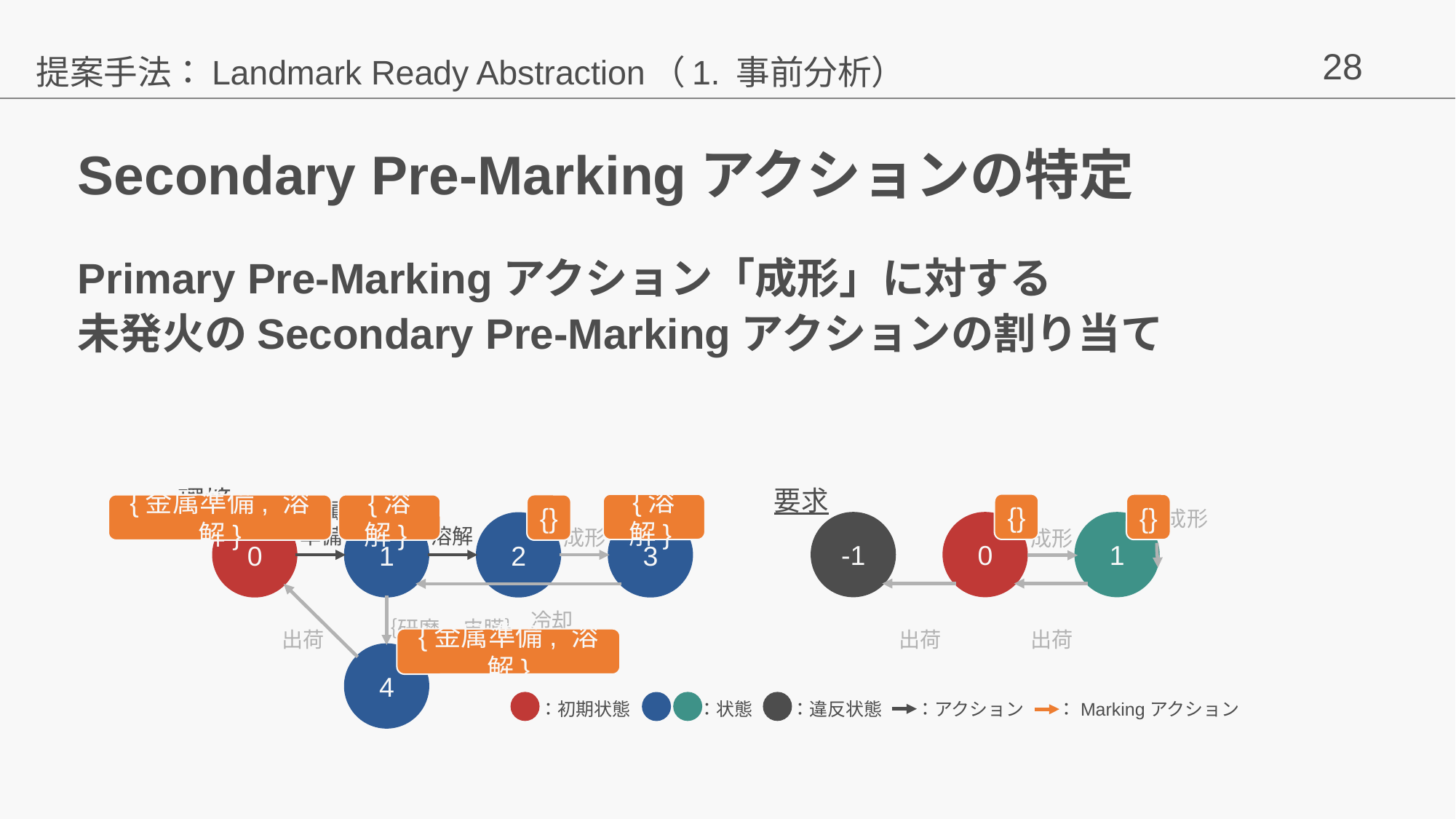

提案手法：Landmark Ready Abstraction（1. 事前分析）
# Secondary Pre-Markingアクションの特定
Primary Pre-Markingアクション「成形」に対する
未発火のSecondary Pre-Markingアクションの割り当て
環境
要求
金属
準備
{}
{溶解}
{}
{}
{溶解}
{金属準備, 溶解}
成形
-1
0
1
0
1
2
3
溶解
成形
成形
冷却
｛研磨, 皮膜｝
出荷
出荷
出荷
{金属準備, 溶解}
4
：初期状態
：状態
：違反状態
：アクション
：Markingアクション